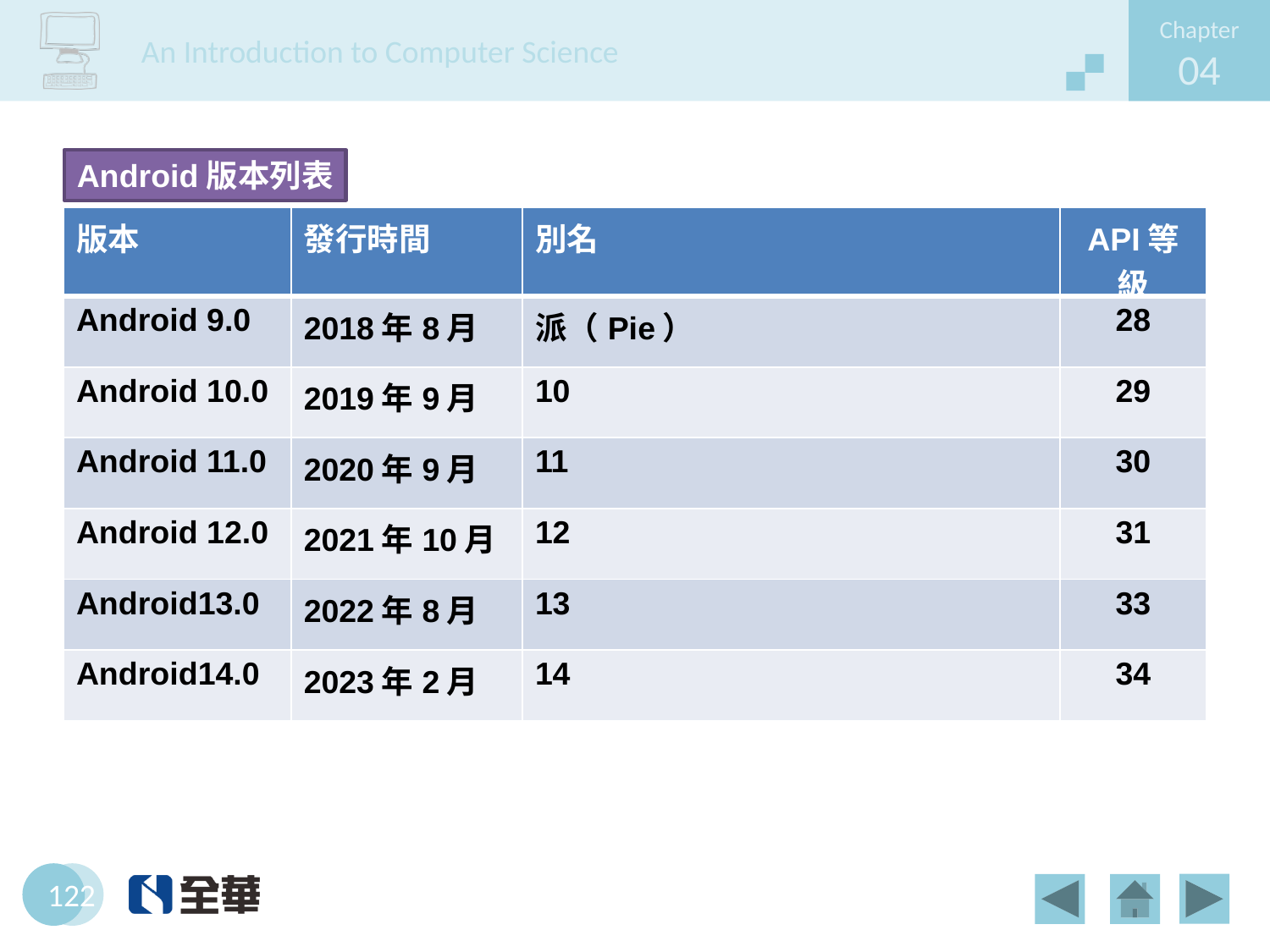

Android版本列表

| 版本 | 發行時間 | 別名 | API等級 |
| --- | --- | --- | --- |
| Android 9.0 | 2018年8月 | 派（Pie） | 28 |
| Android 10.0 | 2019年9月 | 10 | 29 |
| Android 11.0 | 2020年9月 | 11 | 30 |
| Android 12.0 | 2021年10月 | 12 | 31 |
| Android13.0 | 2022年8月 | 13 | 33 |
| Android14.0 | 2023年2月 | 14 | 34 |